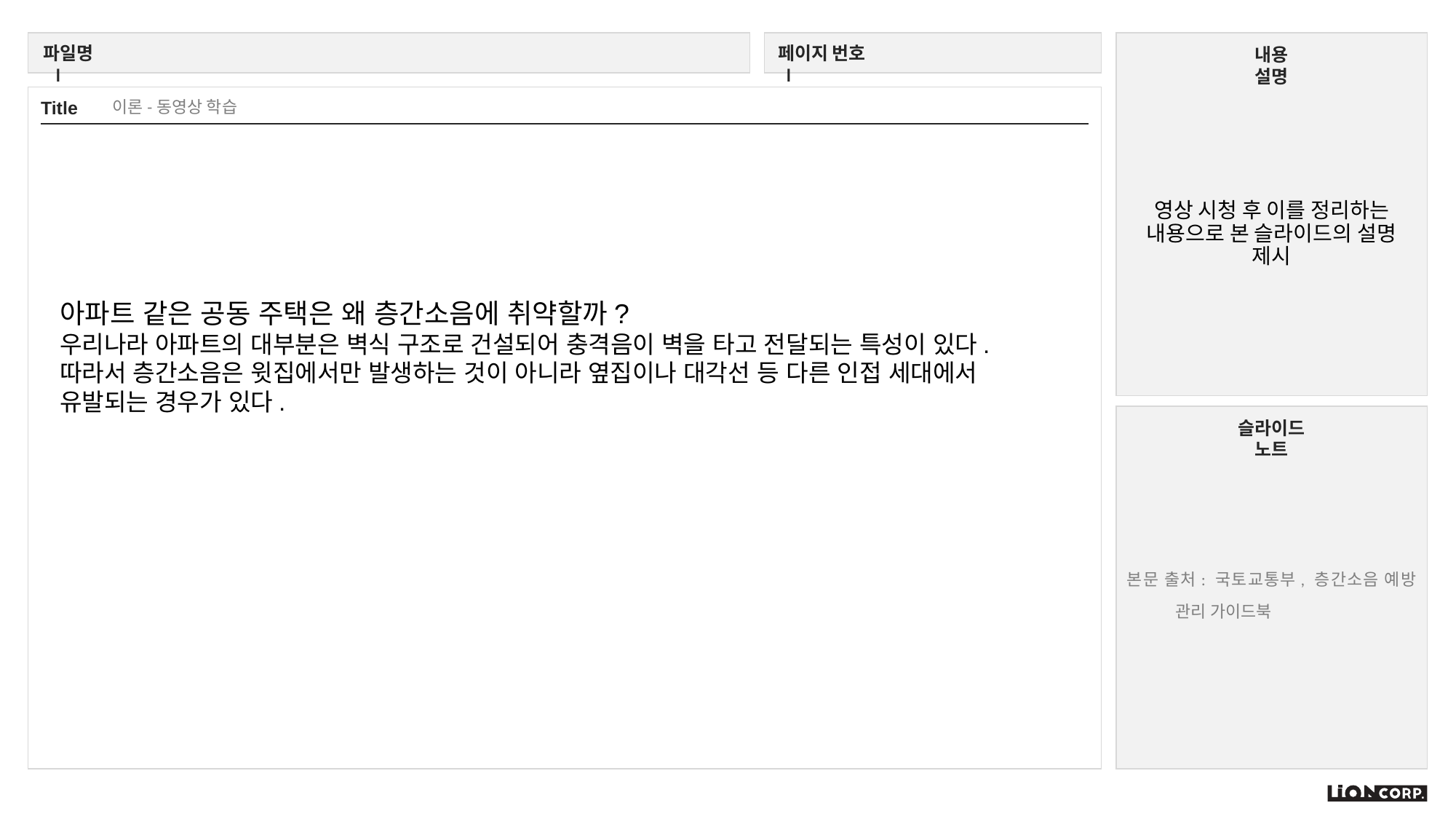

영상 시청 후 이를 정리하는 내용으로 본 슬라이드의 설명 제시
이론-동영상 학습
아파트 같은 공동 주택은 왜 층간소음에 취약할까?
우리나라 아파트의 대부분은 벽식 구조로 건설되어 충격음이 벽을 타고 전달되는 특성이 있다.
따라서 층간소음은 윗집에서만 발생하는 것이 아니라 옆집이나 대각선 등 다른 인접 세대에서 유발되는 경우가 있다.

본문 출처: 국토교통부, 층간소음 예방 관리 가이드북